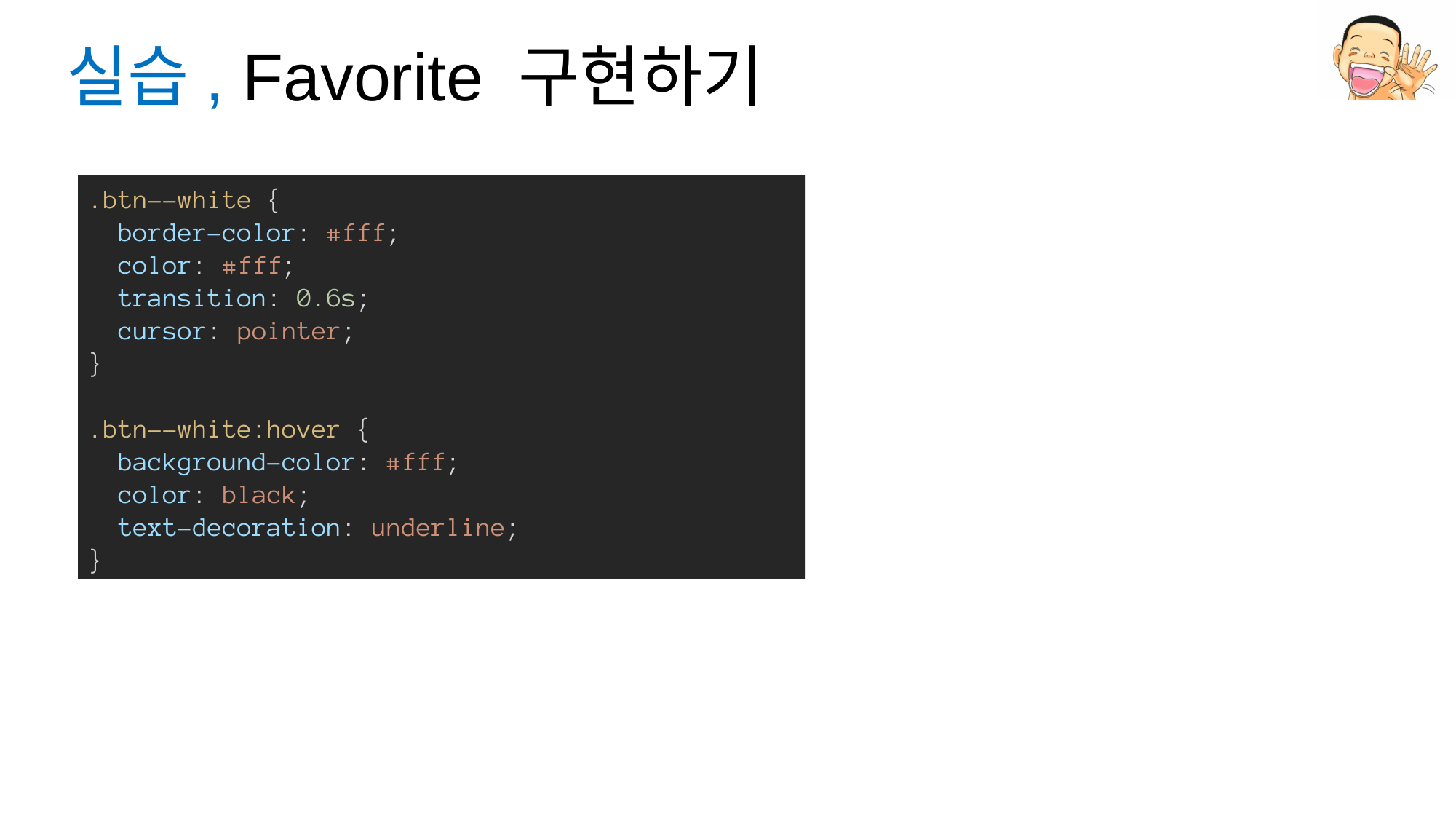

# 실습, Favorite 구현하기
.btn--white {
  border-color: #fff;
  color: #fff;
  transition: 0.6s;
  cursor: pointer;
}
.btn--white:hover {
  background-color: #fff;
  color: black;
  text-decoration: underline;
}